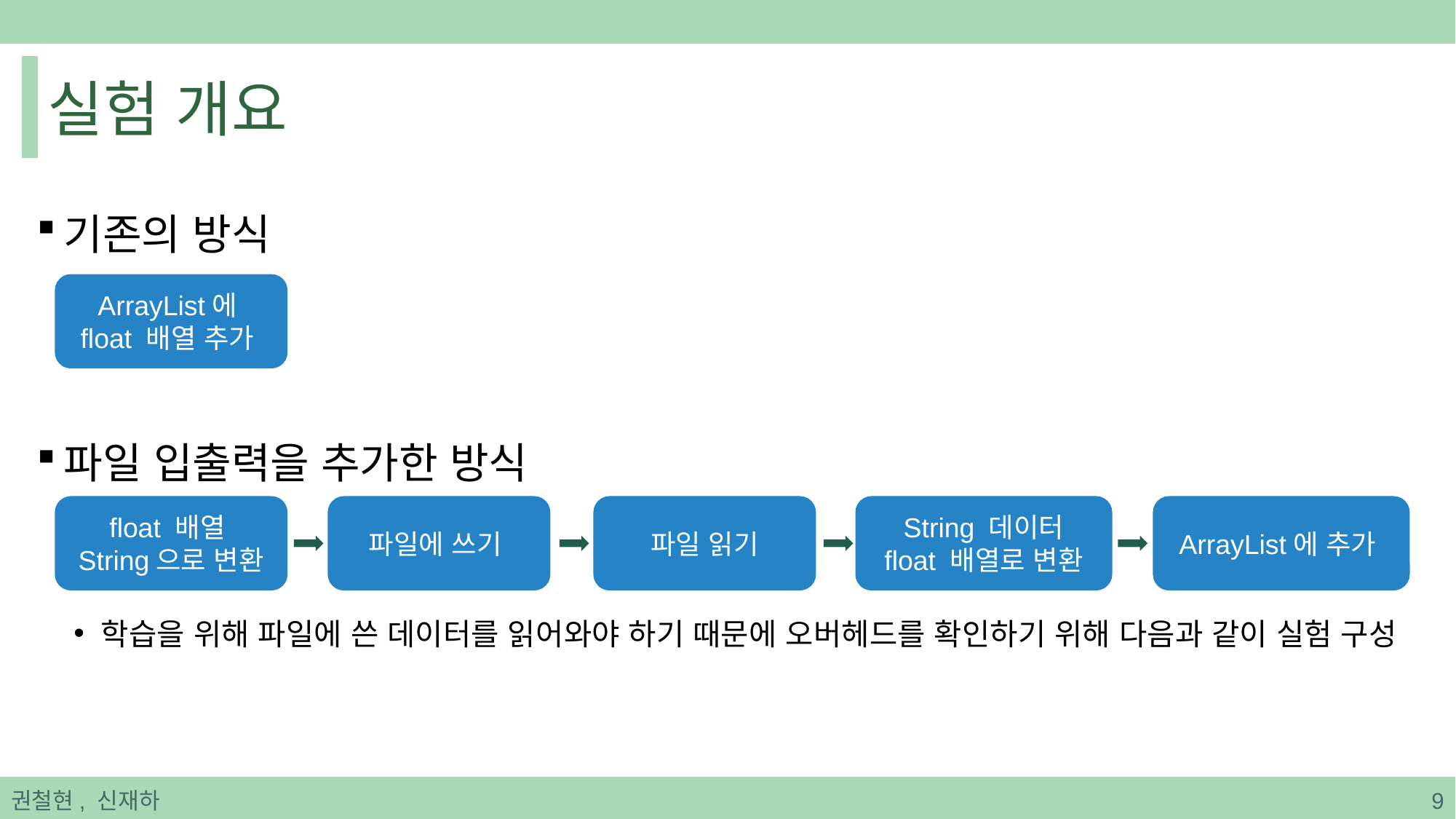

# 실험 개요
기존의 방식

파일 입출력을 추가한 방식

학습을 위해 파일에 쓴 데이터를 읽어와야 하기 때문에 오버헤드를 확인하기 위해 다음과 같이 실험 구성
ArrayList에
float 배열 추가
float 배열
String으로 변환
파일에 쓰기
파일 읽기
String 데이터
float 배열로 변환
ArrayList에 추가

권철현, 신재하
9